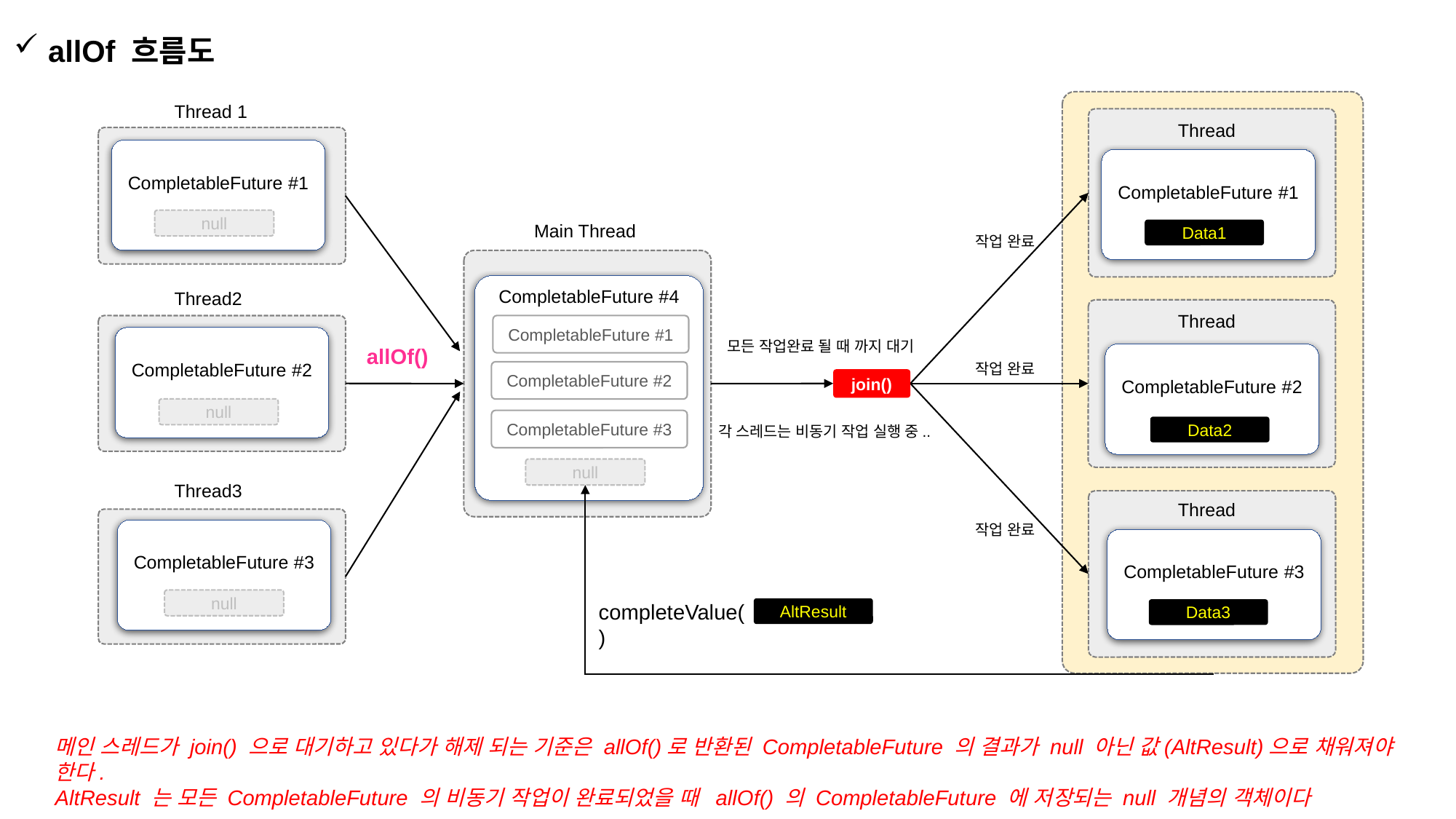

allOf 흐름도

Thread 1

Thread

CompletableFuture #1

CompletableFuture #1

null
Main Thread
Data1
작업 완료

CompletableFuture #4

Thread2

Thread
CompletableFuture #1

CompletableFuture #2

모든 작업완료 될 때 까지 대기
allOf()
CompletableFuture #2

작업 완료
CompletableFuture #2
join()
null
CompletableFuture #3
각 스레드는 비동기 작업 실행 중..
Data2
null
Thread3

Thread

작업 완료
CompletableFuture #3

CompletableFuture #3

null
completeValue(                          )
AltResult
Data3
메인 스레드가 join() 으로 대기하고 있다가 해제 되는 기준은 allOf()로 반환된 CompletableFuture 의 결과가 null 아닌 값(AltResult)으로 채워져야 한다.
AltResult 는 모든 CompletableFuture 의 비동기 작업이 완료되었을 때  allOf() 의 CompletableFuture 에 저장되는 null 개념의 객체이다